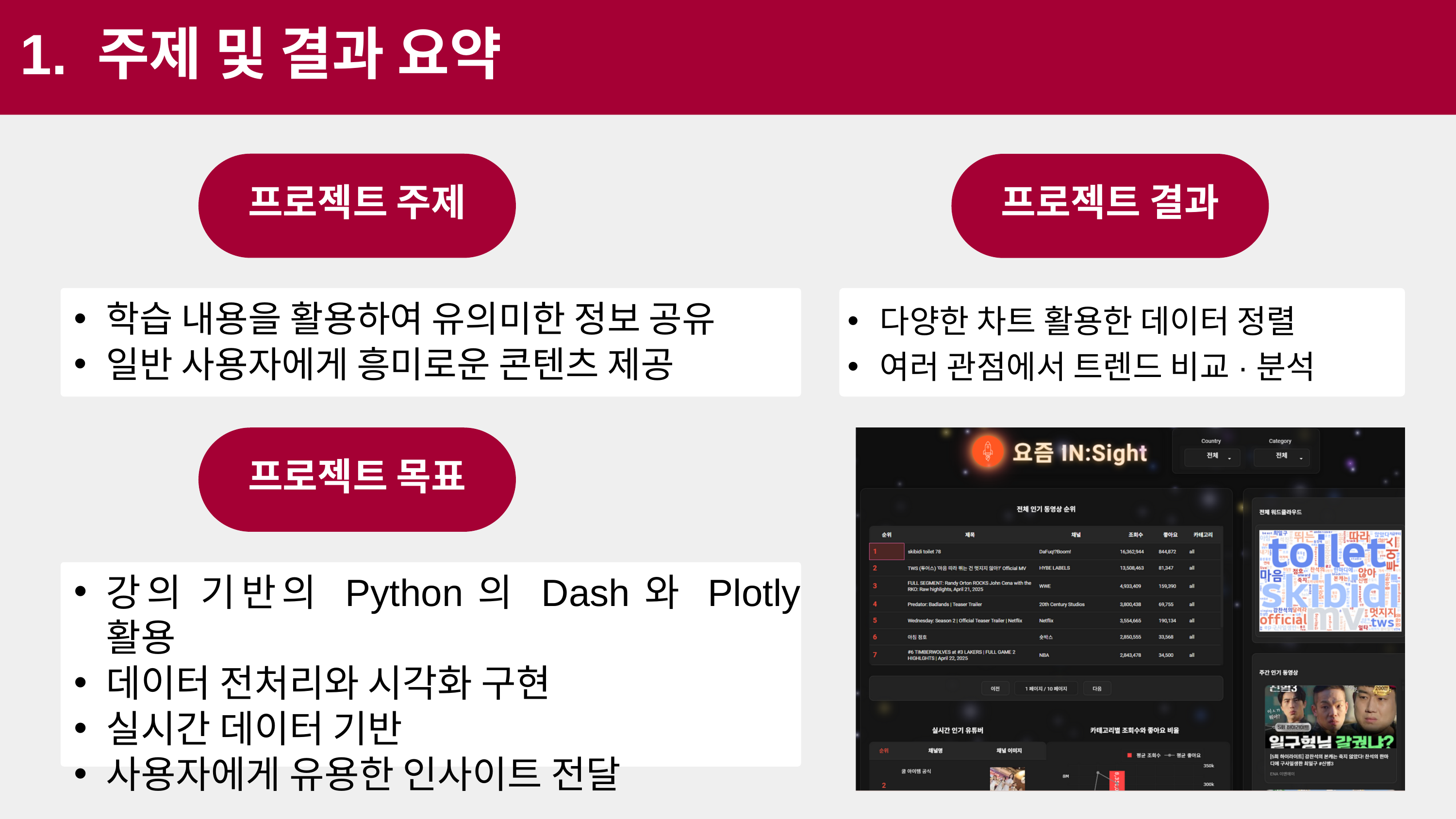

1. 주제 및 결과 요약

프로젝트 주제

프로젝트 결과

학습 내용을 활용하여 유의미한 정보 공유
일반 사용자에게 흥미로운 콘텐츠 제공
다양한 차트 활용한 데이터 정렬
여러 관점에서 트렌드 비교·분석

프로젝트 목표

강의 기반의 Python의 Dash와 Plotly 활용
데이터 전처리와 시각화 구현
실시간 데이터 기반
사용자에게 유용한 인사이트 전달